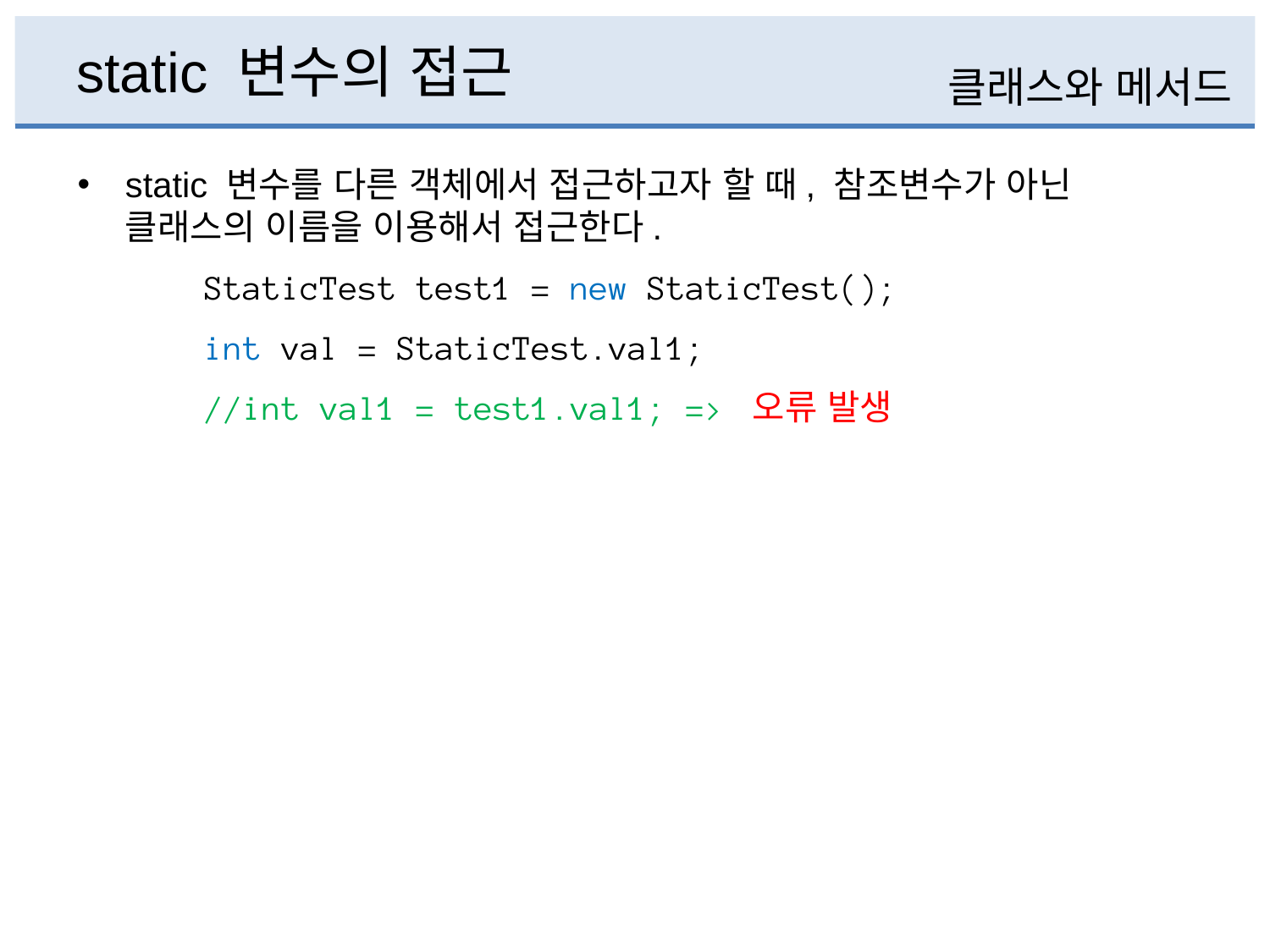

# static 변수의 접근
클래스와 메서드
static 변수를 다른 객체에서 접근하고자 할 때, 참조변수가 아닌 클래스의 이름을 이용해서 접근한다.
	StaticTest test1 = new StaticTest();
	int val = StaticTest.val1;
	//int val1 = test1.val1; => 오류 발생